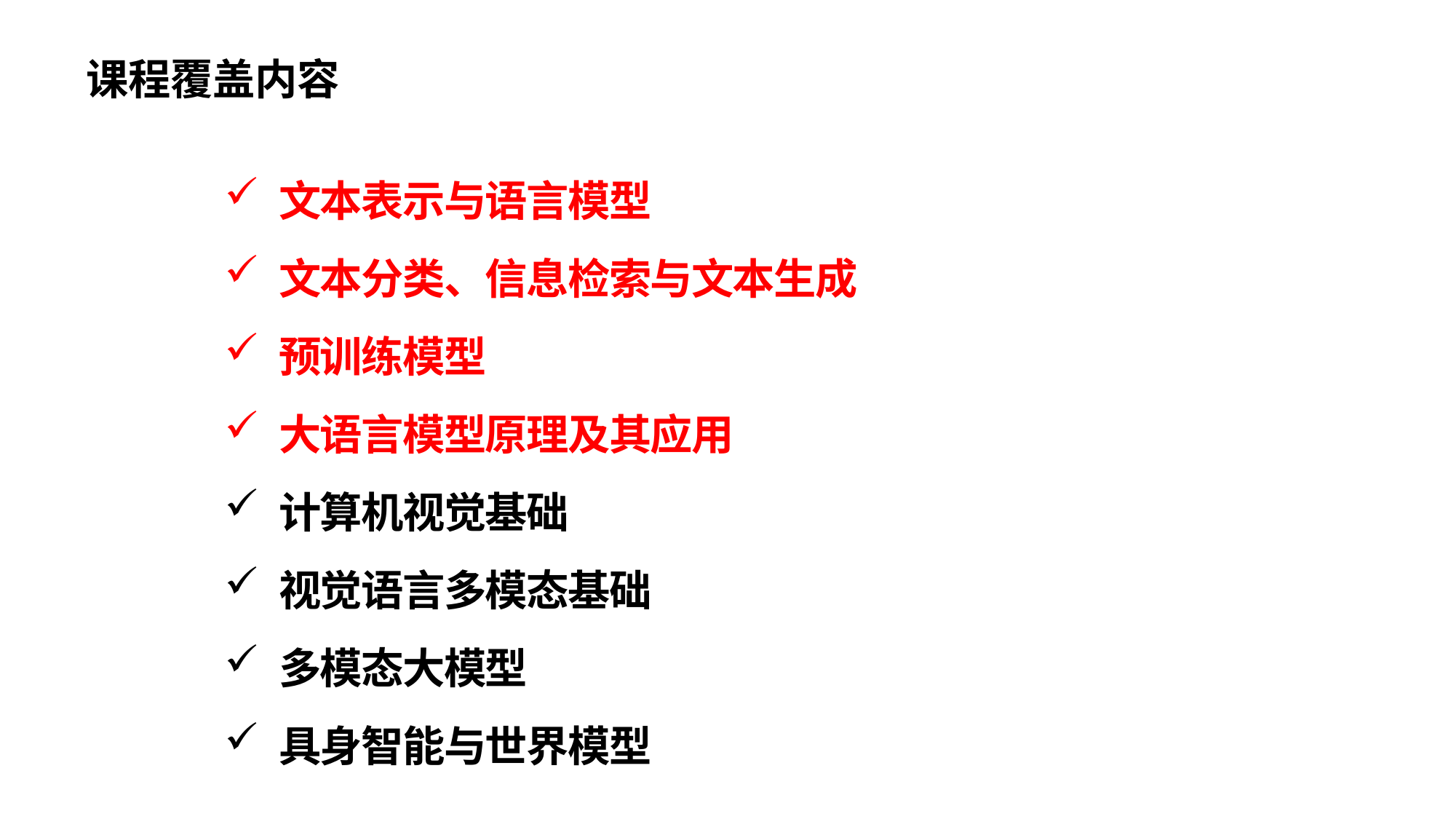

# 课程覆盖内容
文本表示与语言模型
文本分类、信息检索与文本生成
预训练模型
大语言模型原理及其应用
计算机视觉基础
视觉语言多模态基础
多模态大模型
具身智能与世界模型